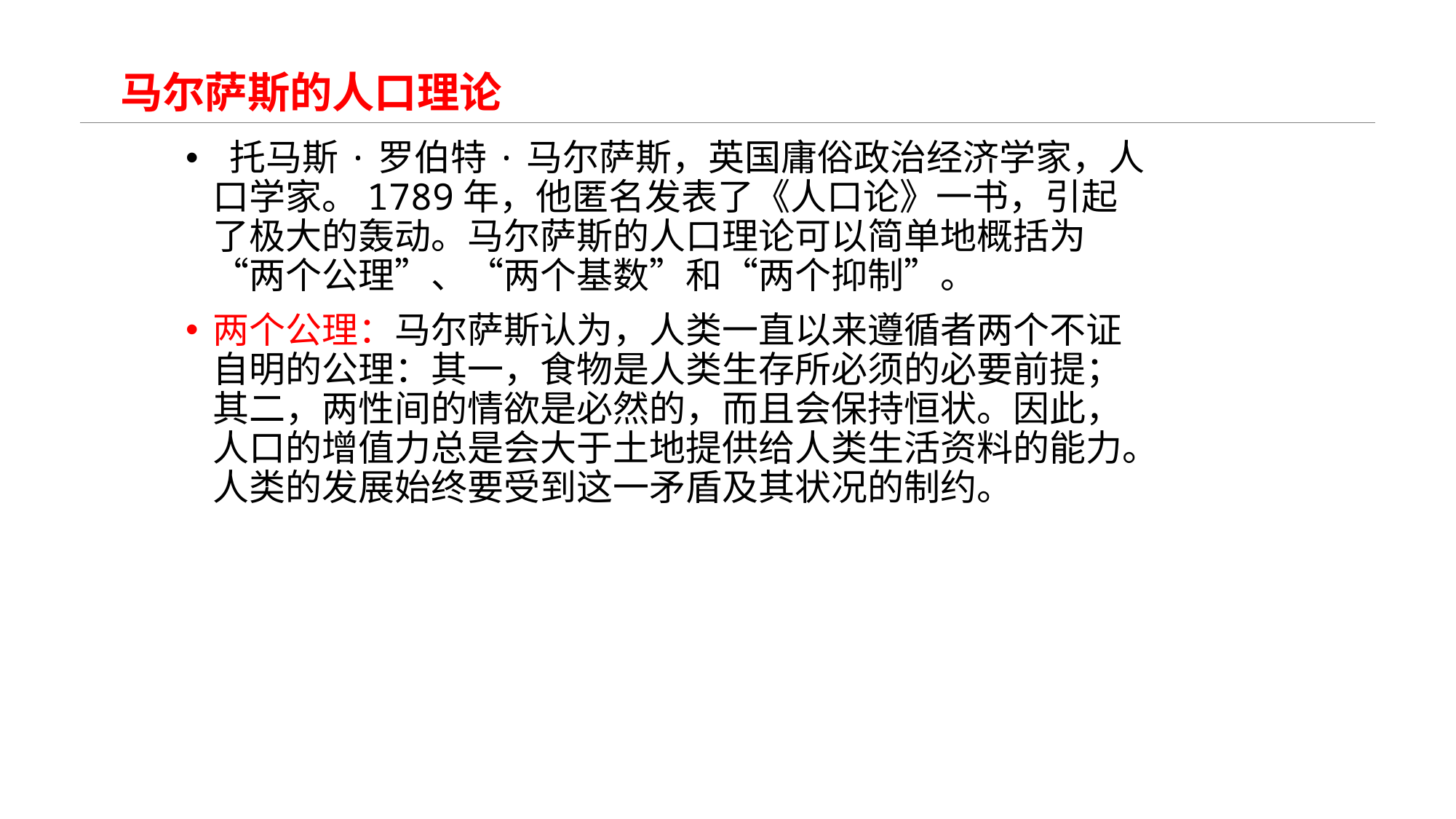

# 马尔萨斯的人口理论
 托马斯·罗伯特·马尔萨斯，英国庸俗政治经济学家，人口学家。1789年，他匿名发表了《人口论》一书，引起了极大的轰动。马尔萨斯的人口理论可以简单地概括为“两个公理”、“两个基数”和“两个抑制”。
两个公理：马尔萨斯认为，人类一直以来遵循者两个不证自明的公理：其一，食物是人类生存所必须的必要前提；其二，两性间的情欲是必然的，而且会保持恒状。因此，人口的增值力总是会大于土地提供给人类生活资料的能力。人类的发展始终要受到这一矛盾及其状况的制约。